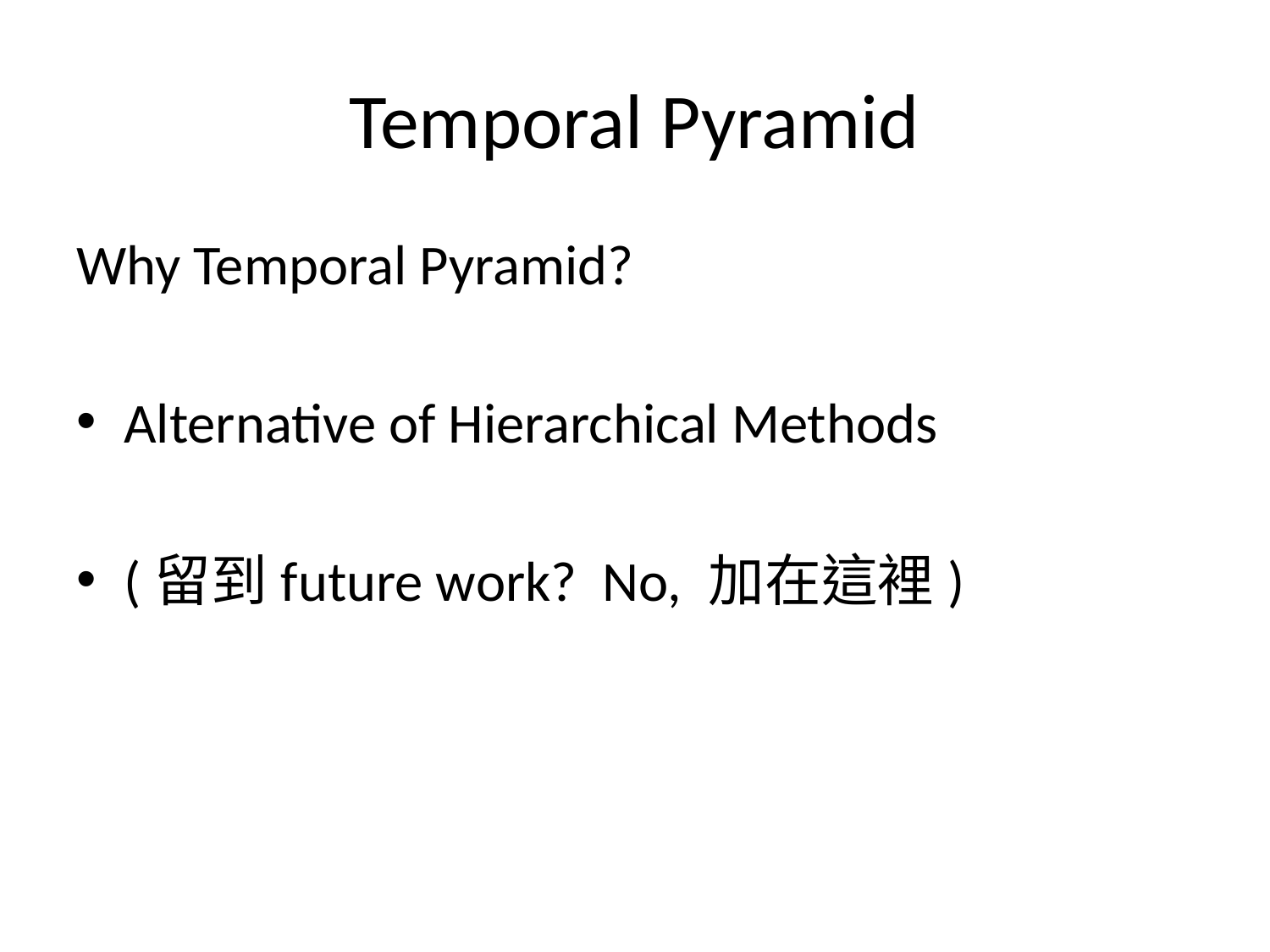

# Temporal Pyramid
Why Temporal Pyramid?

Alternative of Hierarchical Methods

(留到future work?  No, 加在這裡)